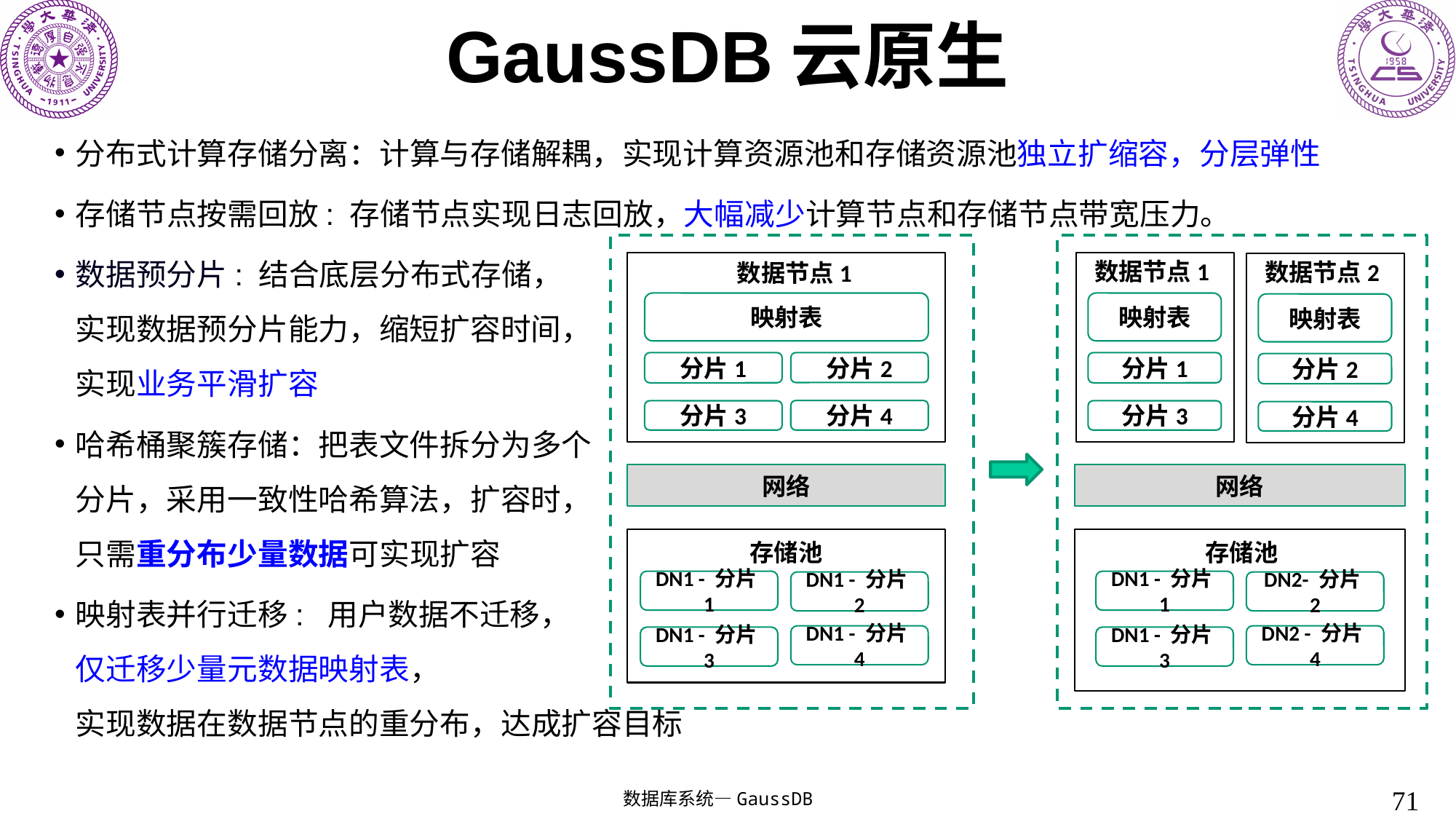

# GaussDB云原生
分布式计算存储分离：计算与存储解耦，实现计算资源池和存储资源池独立扩缩容，分层弹性
存储节点按需回放: 存储节点实现日志回放，大幅减少计算节点和存储节点带宽压力。
数据预分片: 结合底层分布式存储，
实现数据预分片能力，缩短扩容时间，
实现业务平滑扩容
哈希桶聚簇存储：把表文件拆分为多个
分片，采用一致性哈希算法，扩容时，
只需重分布少量数据可实现扩容
映射表并行迁移:  用户数据不迁移，
仅迁移少量元数据映射表，
实现数据在数据节点的重分布，达成扩容目标

数据节点1
数据节点2

数据节点1

映射表
映射表
映射表
分片2
分片1
分片1
分片2
分片4
分片3
分片3
分片4

网络
网络

存储池
存储池
DN1 - 分片1
DN1 - 分片1
DN1 - 分片2
DN2- 分片2
DN1 - 分片4
DN2 - 分片4
DN1 - 分片3
DN1 - 分片3
71
数据库系统—GaussDB